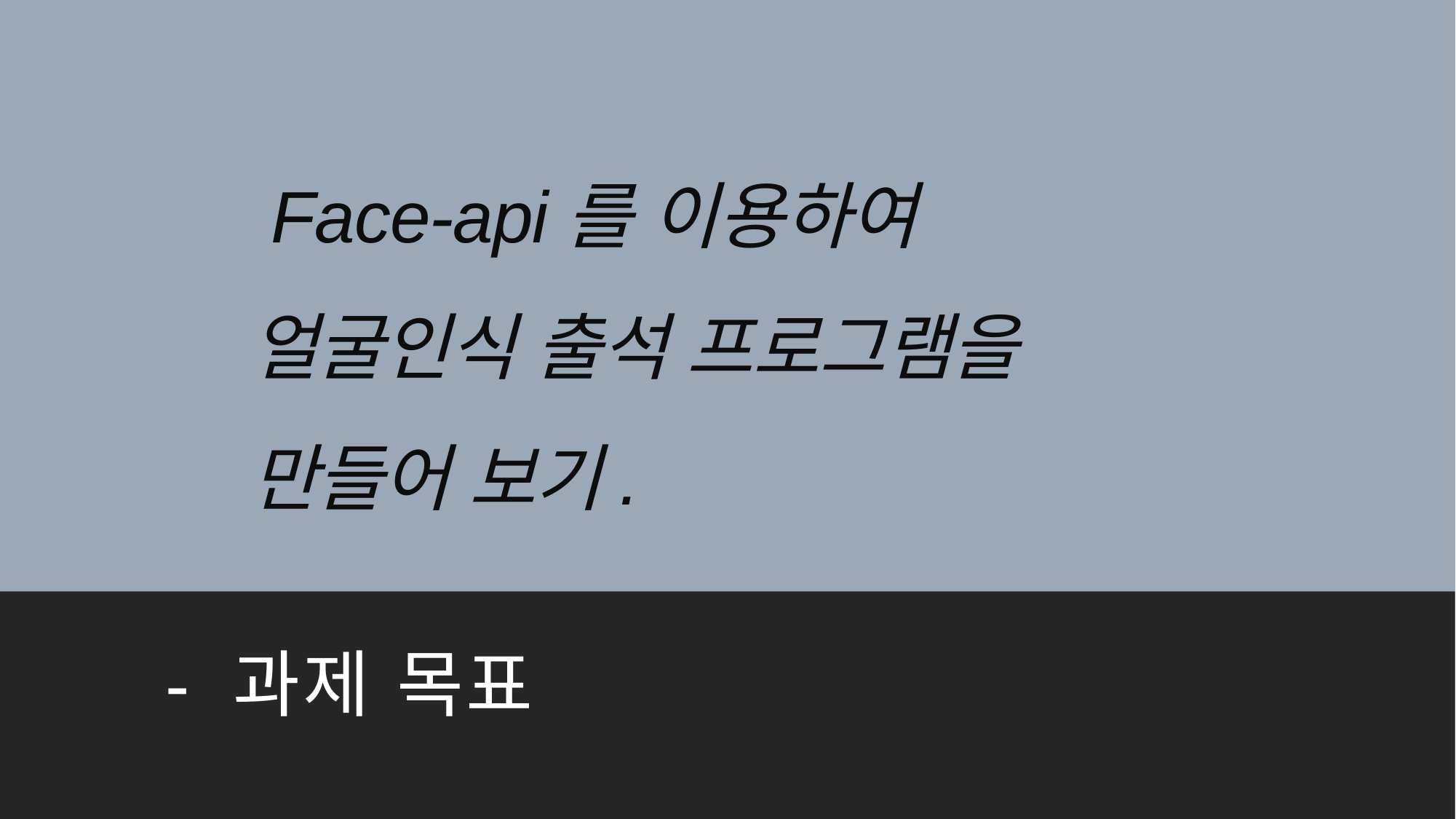

# Face-api를 이용하여 얼굴인식 출석 프로그램을 만들어 보기.

 - 과제 목표